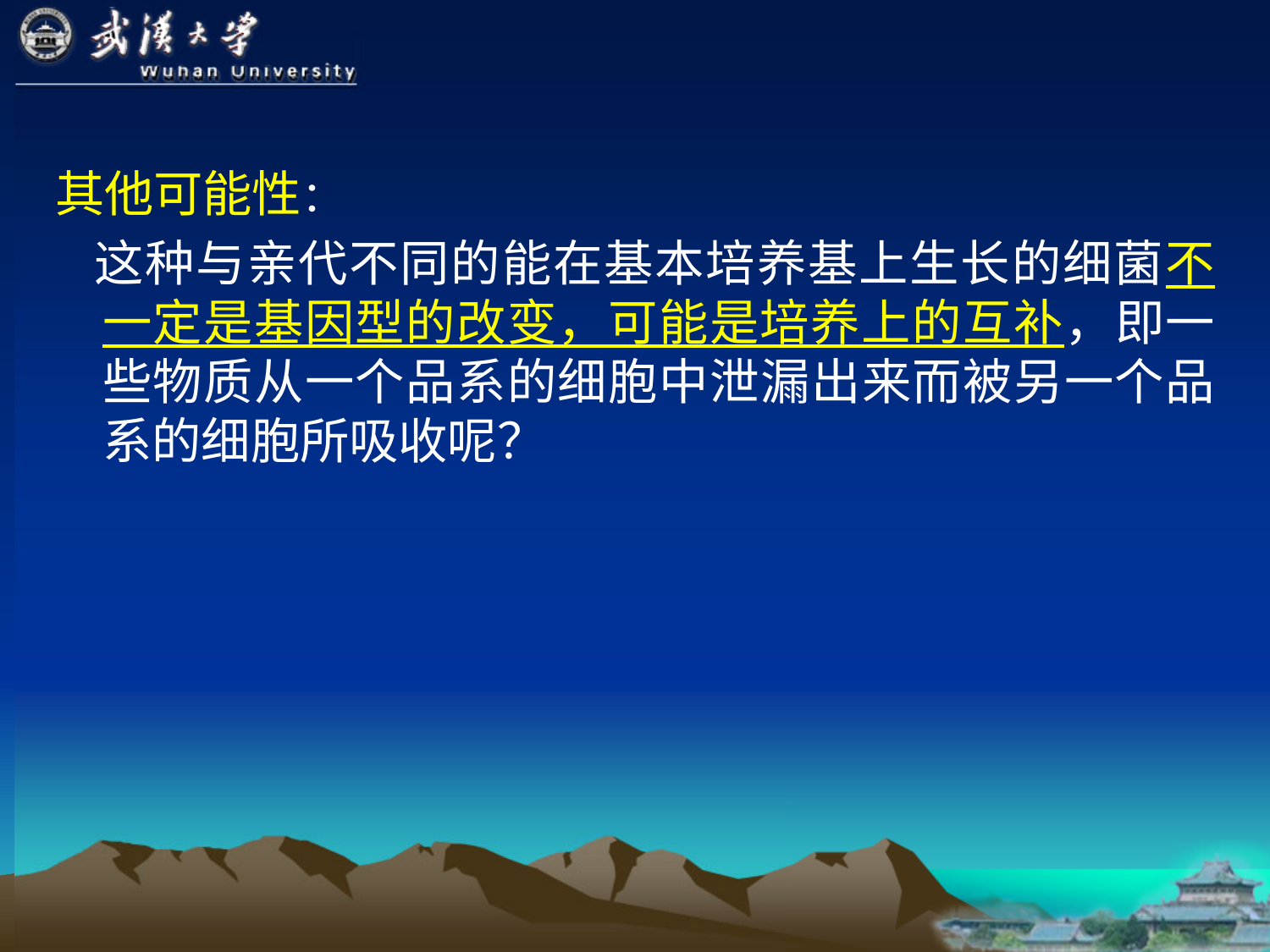

其他可能性：
  这种与亲代不同的能在基本培养基上生长的细菌不一定是基因型的改变，可能是培养上的互补，即一些物质从一个品系的细胞中泄漏出来而被另一个品系的细胞所吸收呢？